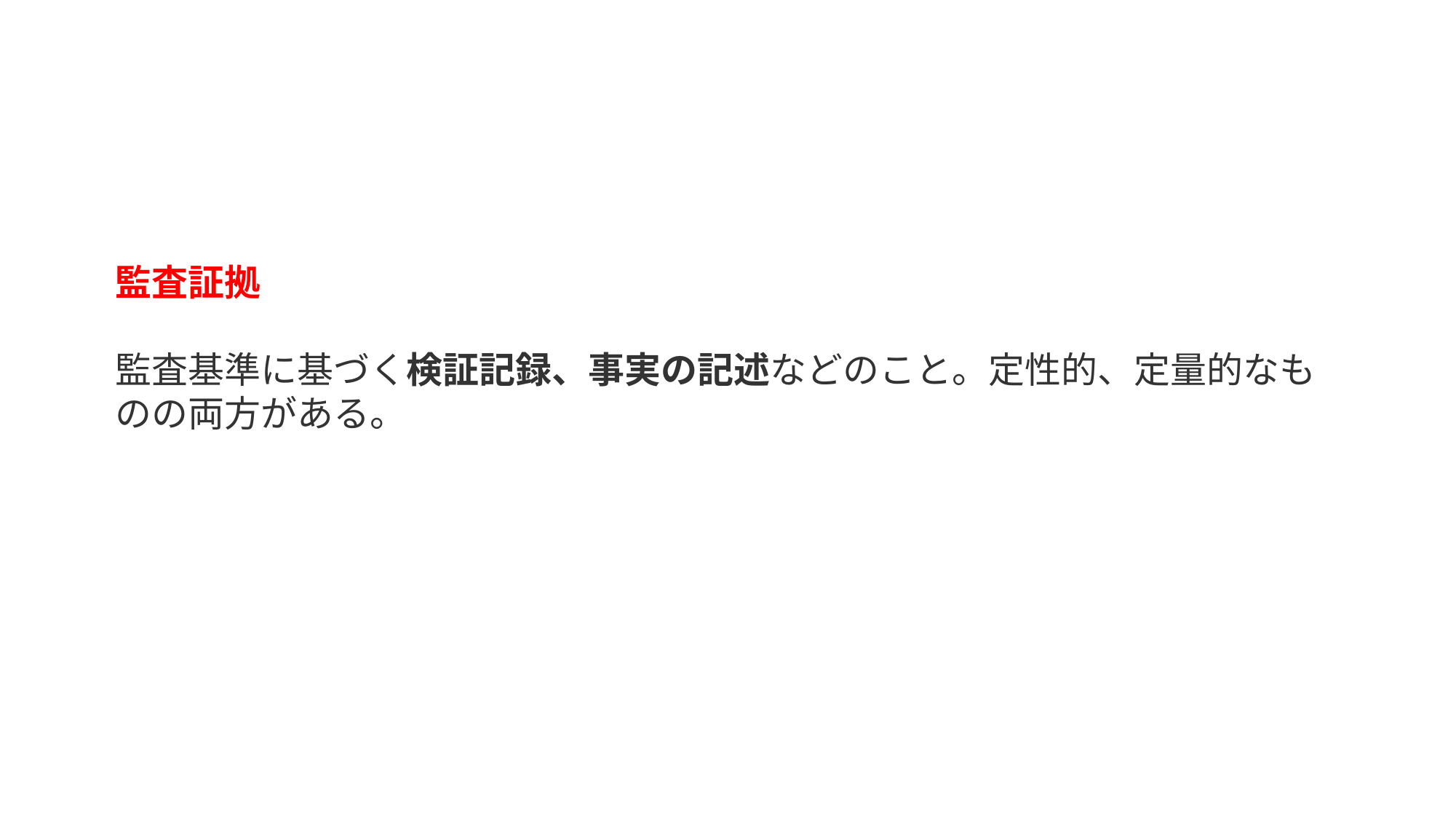

監査証拠

監査基準に基づく検証記録、事実の記述などのこと。定性的、定量的なものの両方がある。